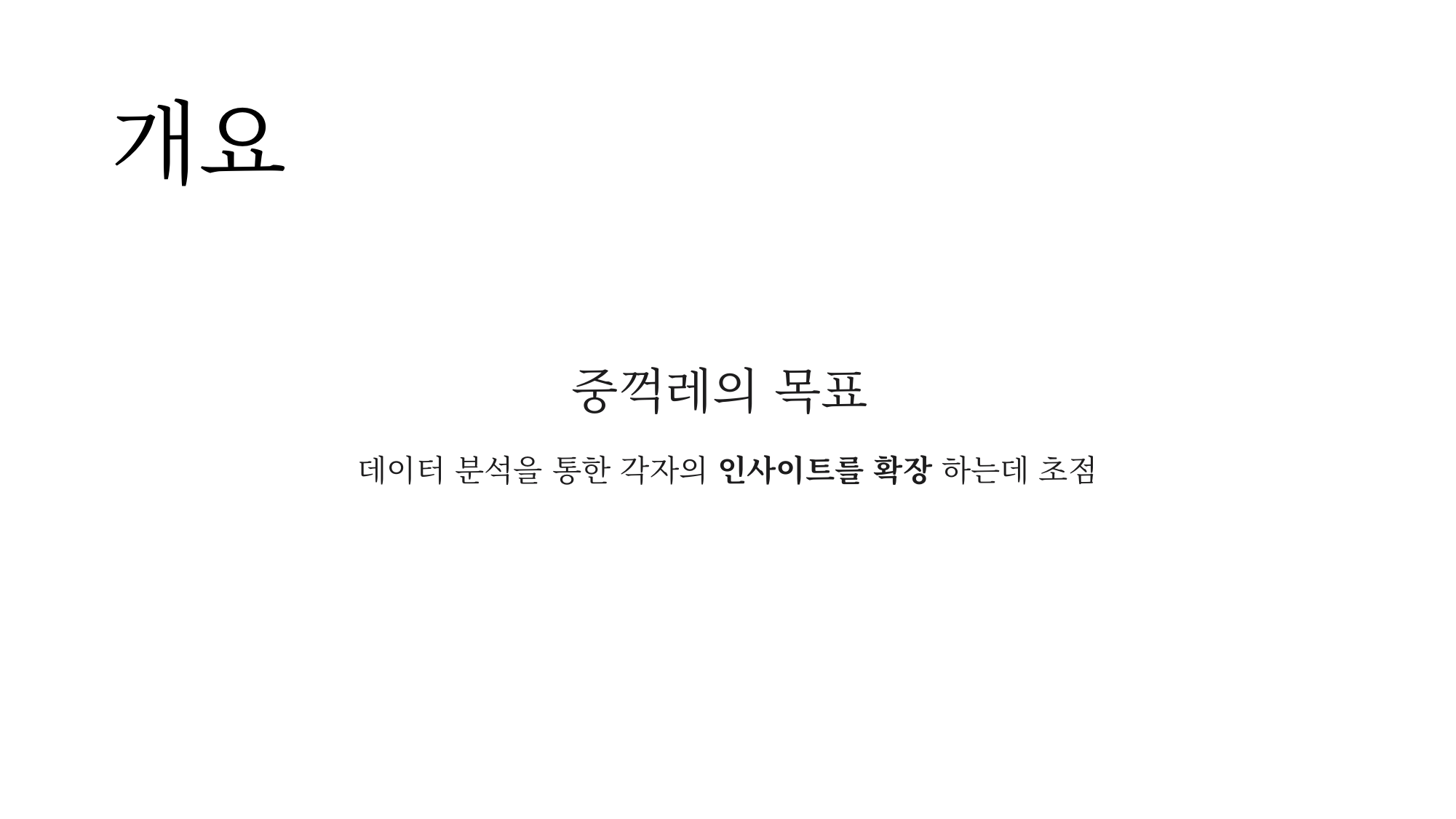

개요
중꺽레의 목표

데이터 분석을 통한 각자의 인사이트를 확장 하는데 초점